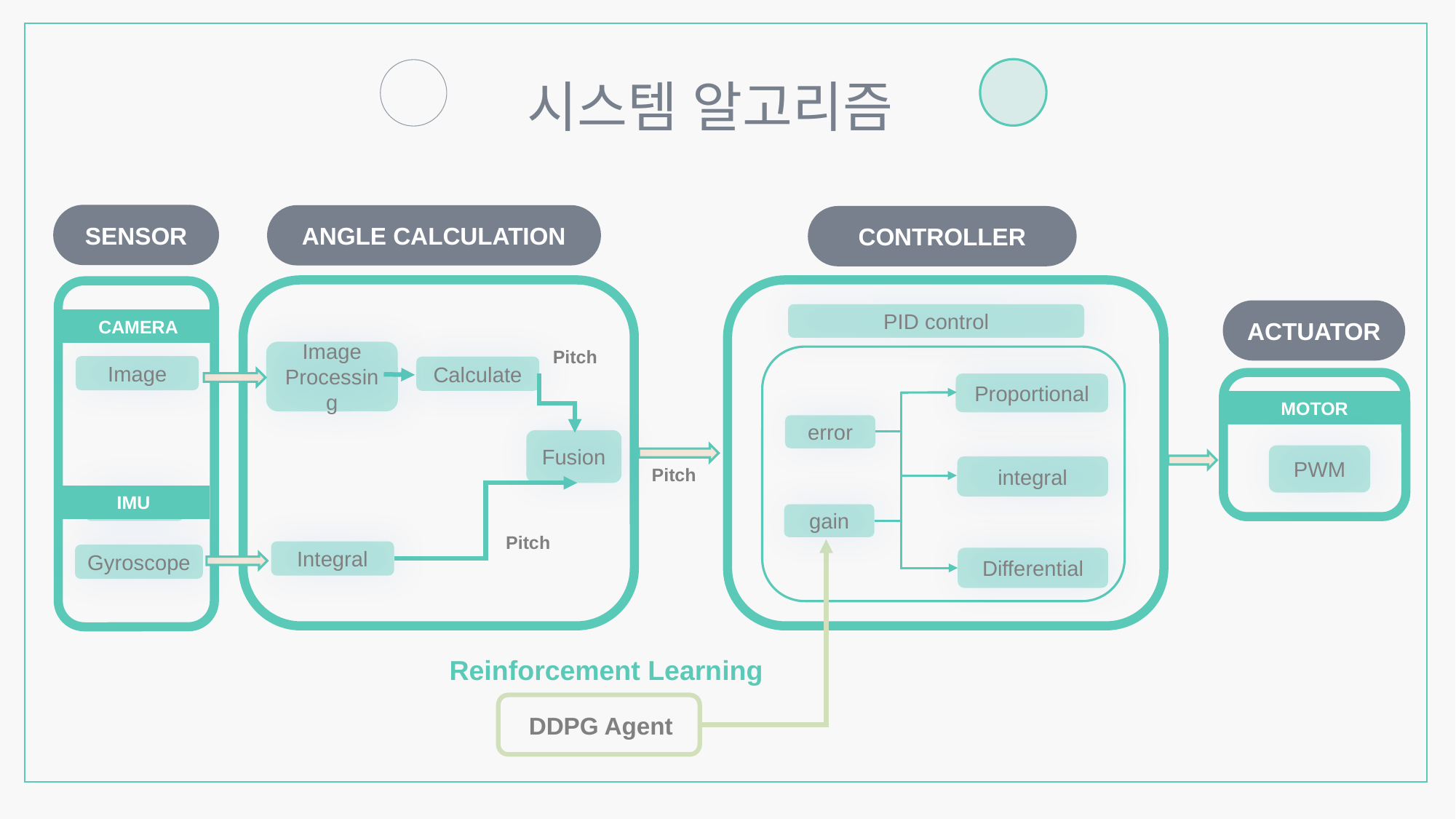

시스템 알고리즘

SENSOR
ANGLE CALCULATION
CONTROLLER

Pitch
Pitch

ACTUATOR
PID control
CAMERA
Image
Processing
Image
Calculate

MOTOR

Proportional
error
Fusion

PWM
integral
Pitch
IMU
IMU
gain
Integral
Gyroscope
Differential
Reinforcement Learning

DDPG Agent